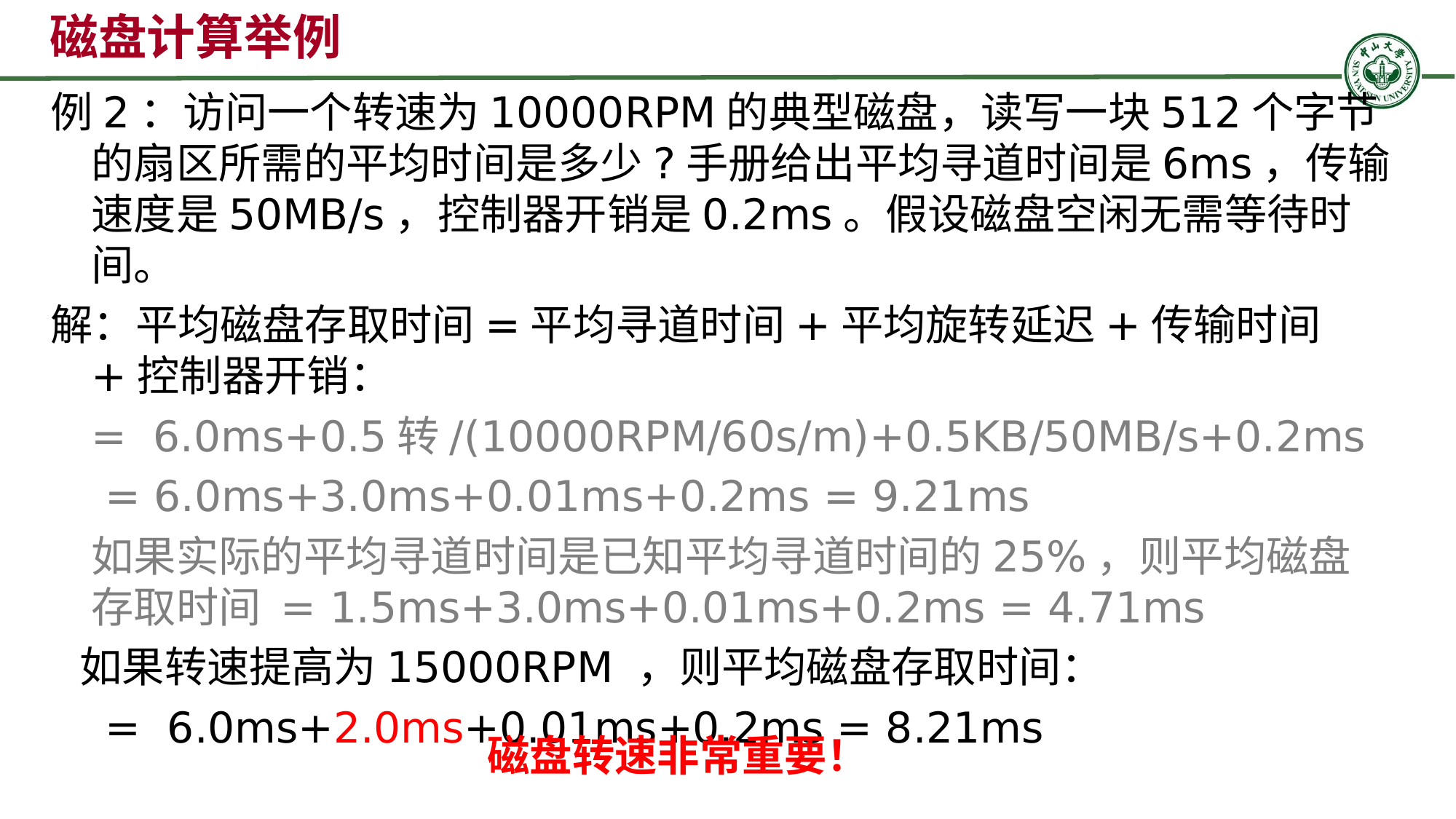

磁盘计算举例
例2：访问一个转速为10000RPM的典型磁盘，读写一块512个字节的扇区所需的平均时间是多少?手册给出平均寻道时间是6ms，传输速度是50MB/s，控制器开销是0.2ms。假设磁盘空闲无需等待时间。
解：平均磁盘存取时间=平均寻道时间+平均旋转延迟+传输时间+控制器开销：
   =  6.0ms+0.5转/(10000RPM/60s/m)+0.5KB/50MB/s+0.2ms
	 = 6.0ms+3.0ms+0.01ms+0.2ms = 9.21ms
	如果实际的平均寻道时间是已知平均寻道时间的25%，则平均磁盘存取时间 = 1.5ms+3.0ms+0.01ms+0.2ms = 4.71ms
  如果转速提高为15000RPM ，则平均磁盘存取时间：
	 =  6.0ms+2.0ms+0.01ms+0.2ms = 8.21ms
磁盘转速非常重要！